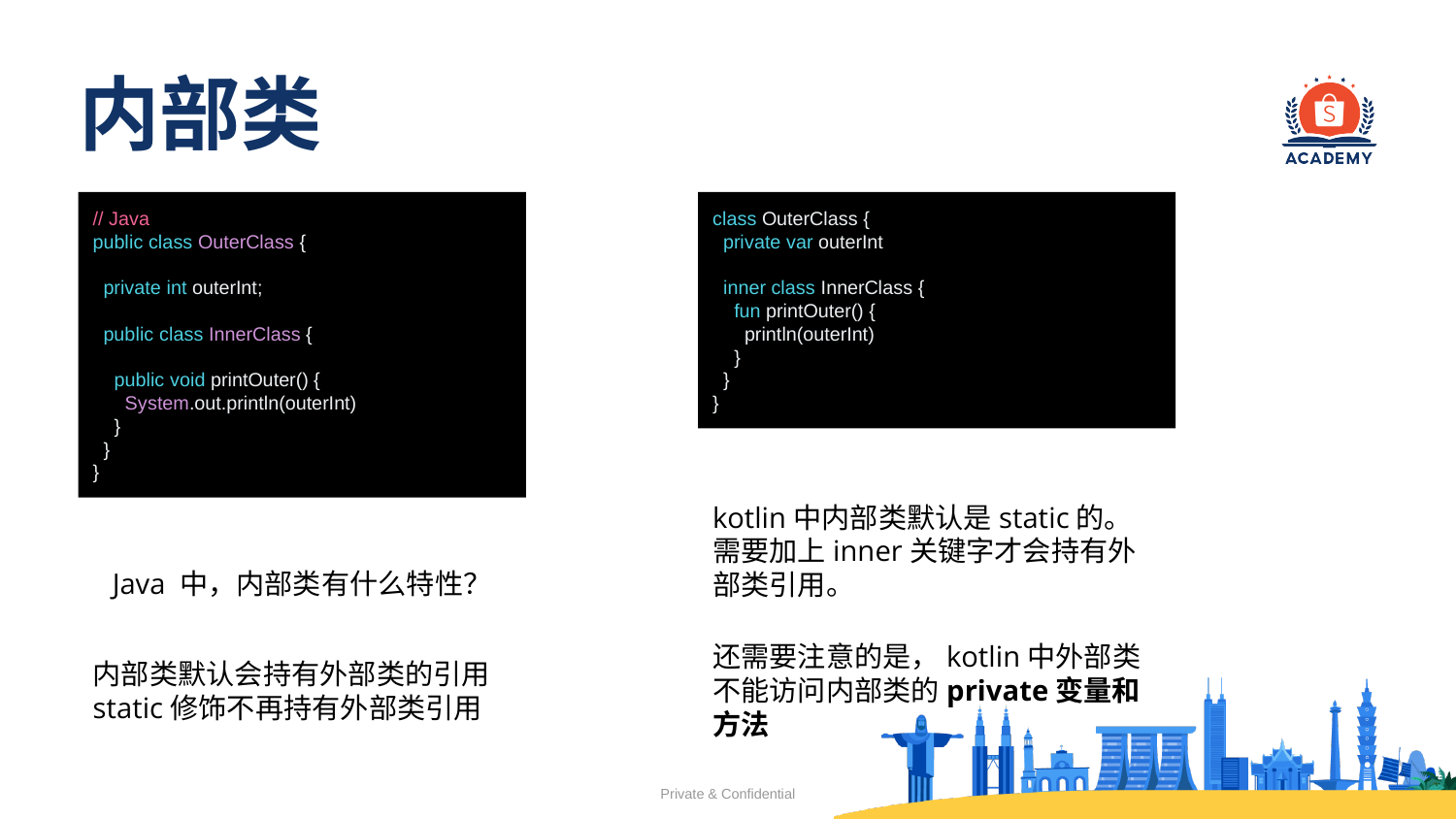

# 内部类
// Java
public class OuterClass {

  private int outerInt;

  public class InnerClass {

    public void printOuter() {
      System.out.println(outerInt)
    }
  }
}
class OuterClass {
  private var outerInt

  inner class InnerClass {
    fun printOuter() {
      println(outerInt)
    }
  }
}
kotlin中内部类默认是static的。
需要加上inner关键字才会持有外部类引用。
Java 中，内部类有什么特性？
还需要注意的是，kotlin中外部类不能访问内部类的private变量和方法
内部类默认会持有外部类的引用
static修饰不再持有外部类引用